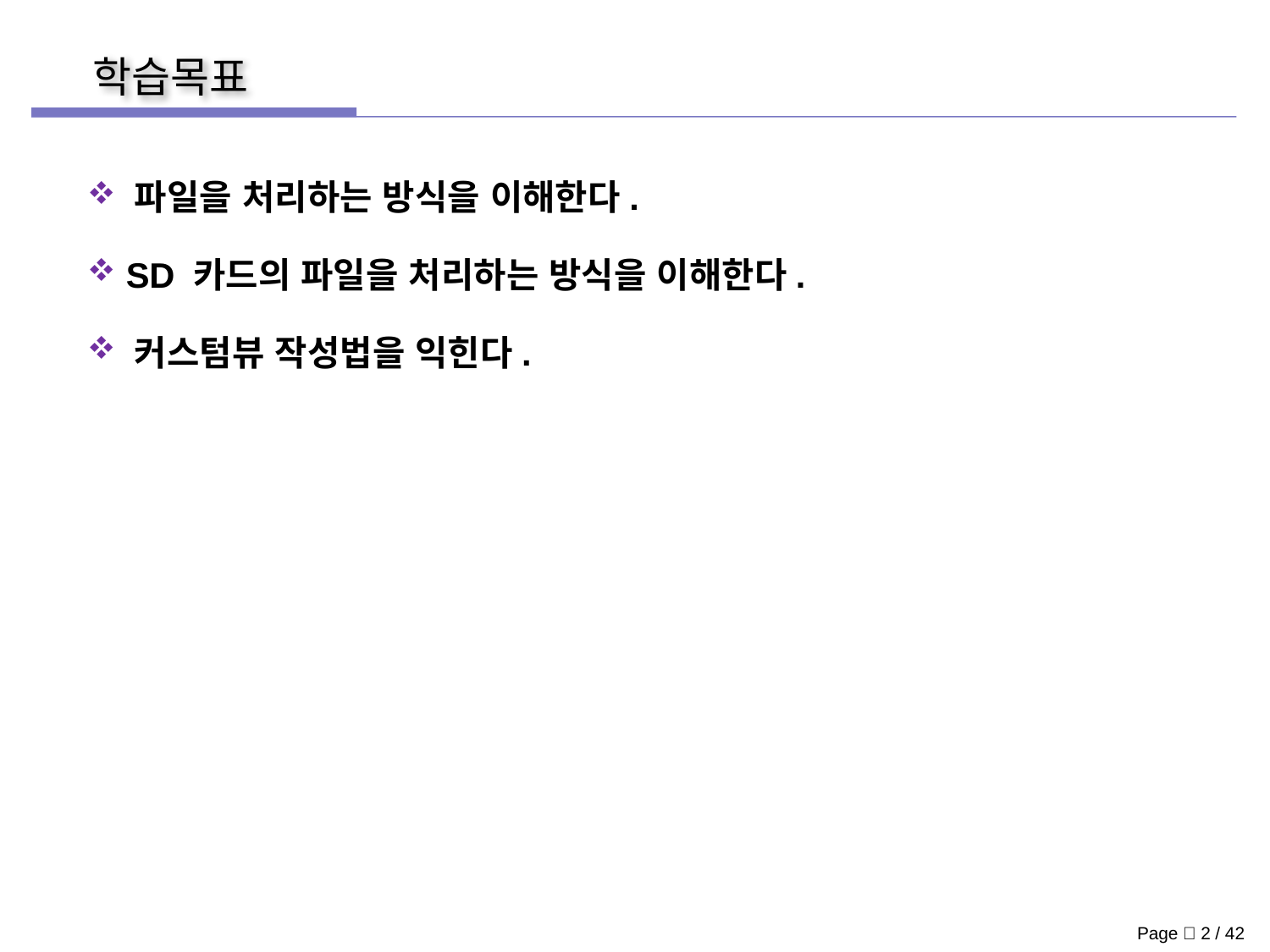

파일을 처리하는 방식을 이해한다.
 SD 카드의 파일을 처리하는 방식을 이해한다.
 커스텀뷰 작성법을 익힌다.